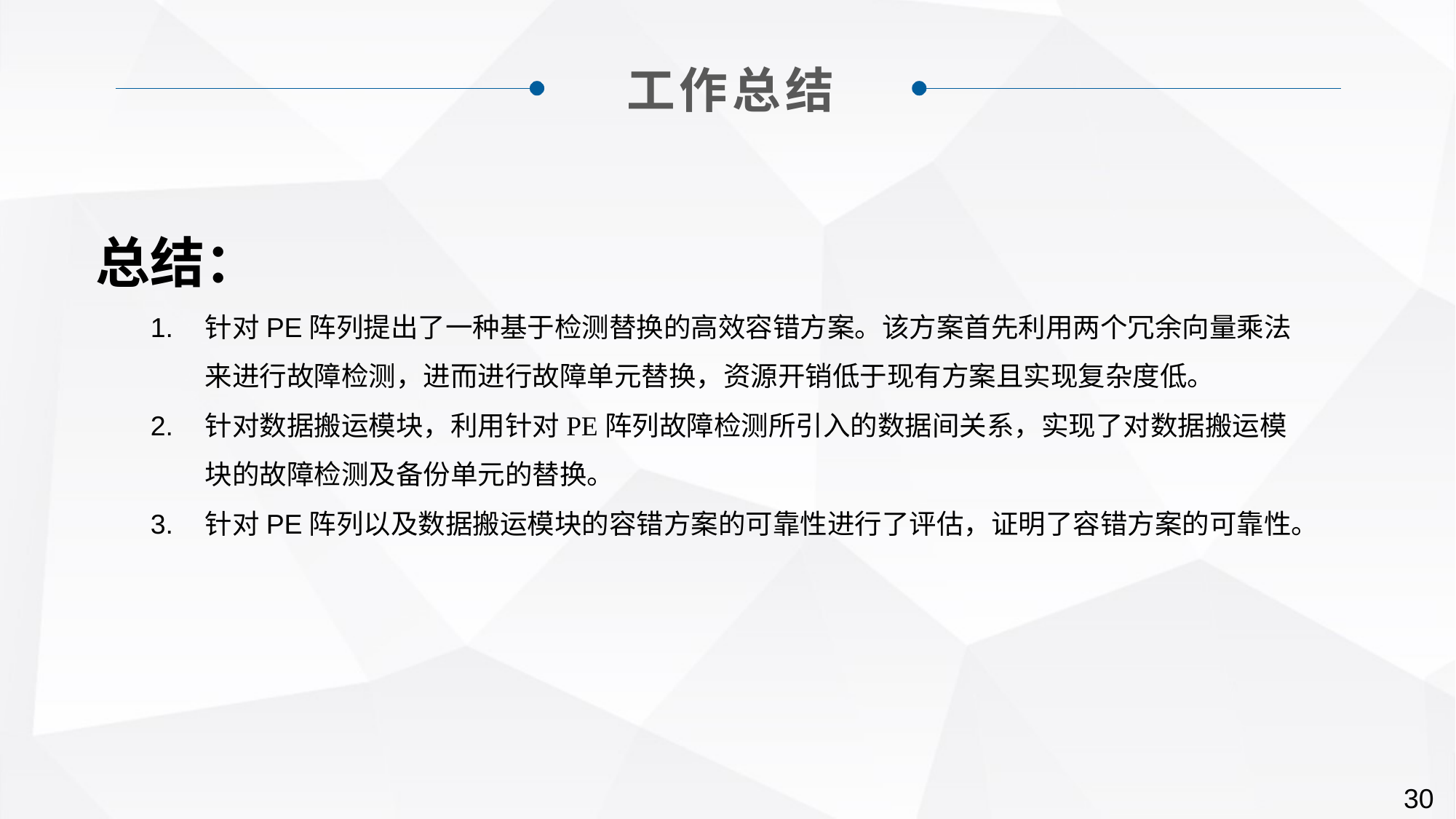

工作总结

总结：
针对PE阵列提出了一种基于检测替换的高效容错方案。该方案首先利用两个冗余向量乘法来进行故障检测，进而进行故障单元替换，资源开销低于现有方案且实现复杂度低。
针对数据搬运模块，利用针对PE阵列故障检测所引入的数据间关系，实现了对数据搬运模块的故障检测及备份单元的替换。
针对PE阵列以及数据搬运模块的容错方案的可靠性进行了评估，证明了容错方案的可靠性。

30